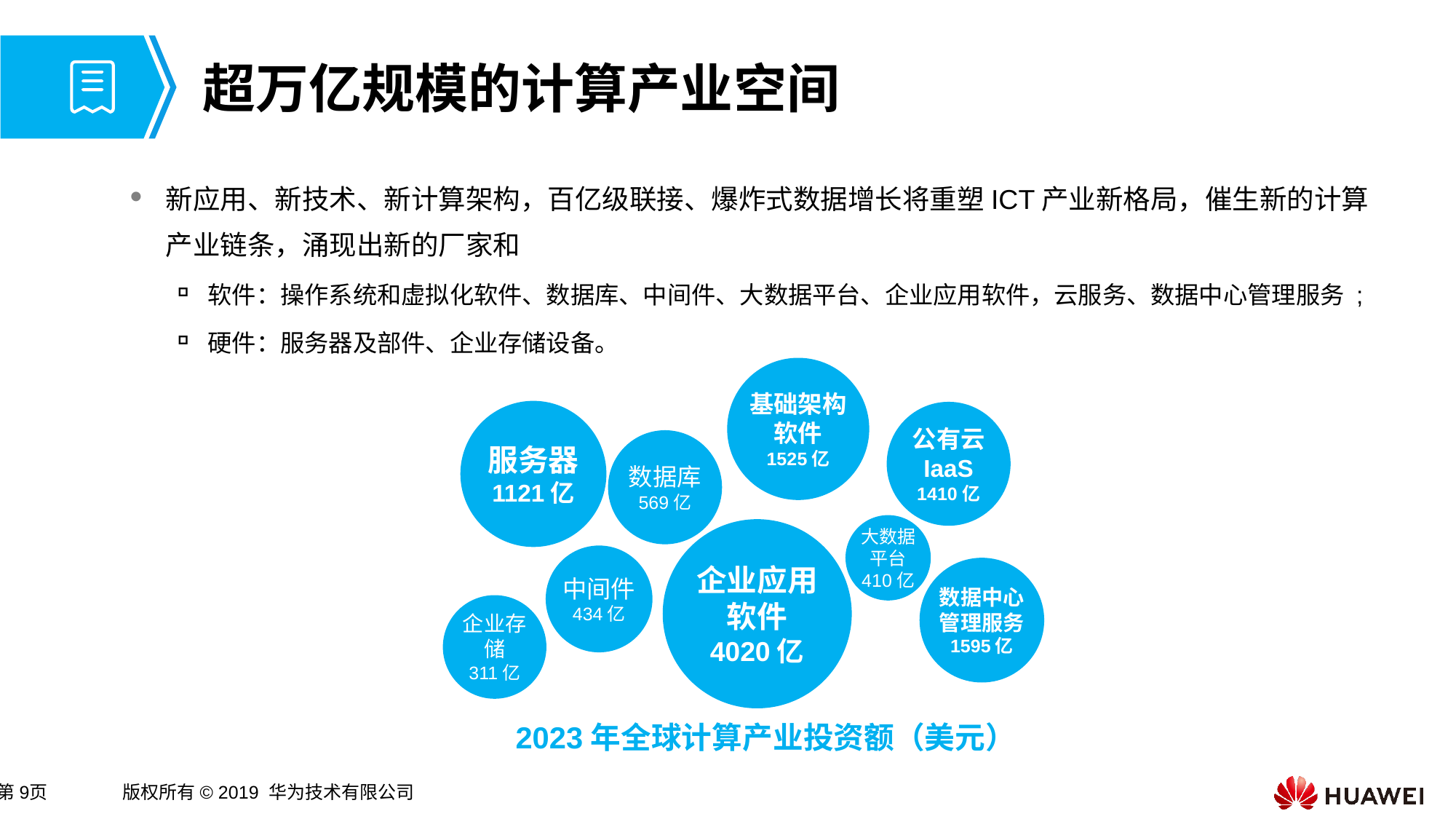

# 超万亿规模的计算产业空间
新应用、新技术、新计算架构，百亿级联接、爆炸式数据增长将重塑ICT产业新格局，催生新的计算产业链条，涌现出新的厂家和
软件：操作系统和虚拟化软件、数据库、中间件、大数据平台、企业应用软件，云服务、数据中心管理服务 ;
硬件：服务器及部件、企业存储设备。
基础架构软件
1525亿
服务器
1121亿
公有云
IaaS
1410亿
数据库
569亿
大数据平台
410亿
企业应用软件
4020亿
中间件
434亿
数据中心管理服务
1595亿
企业存储
311亿
2023年全球计算产业投资额（美元）